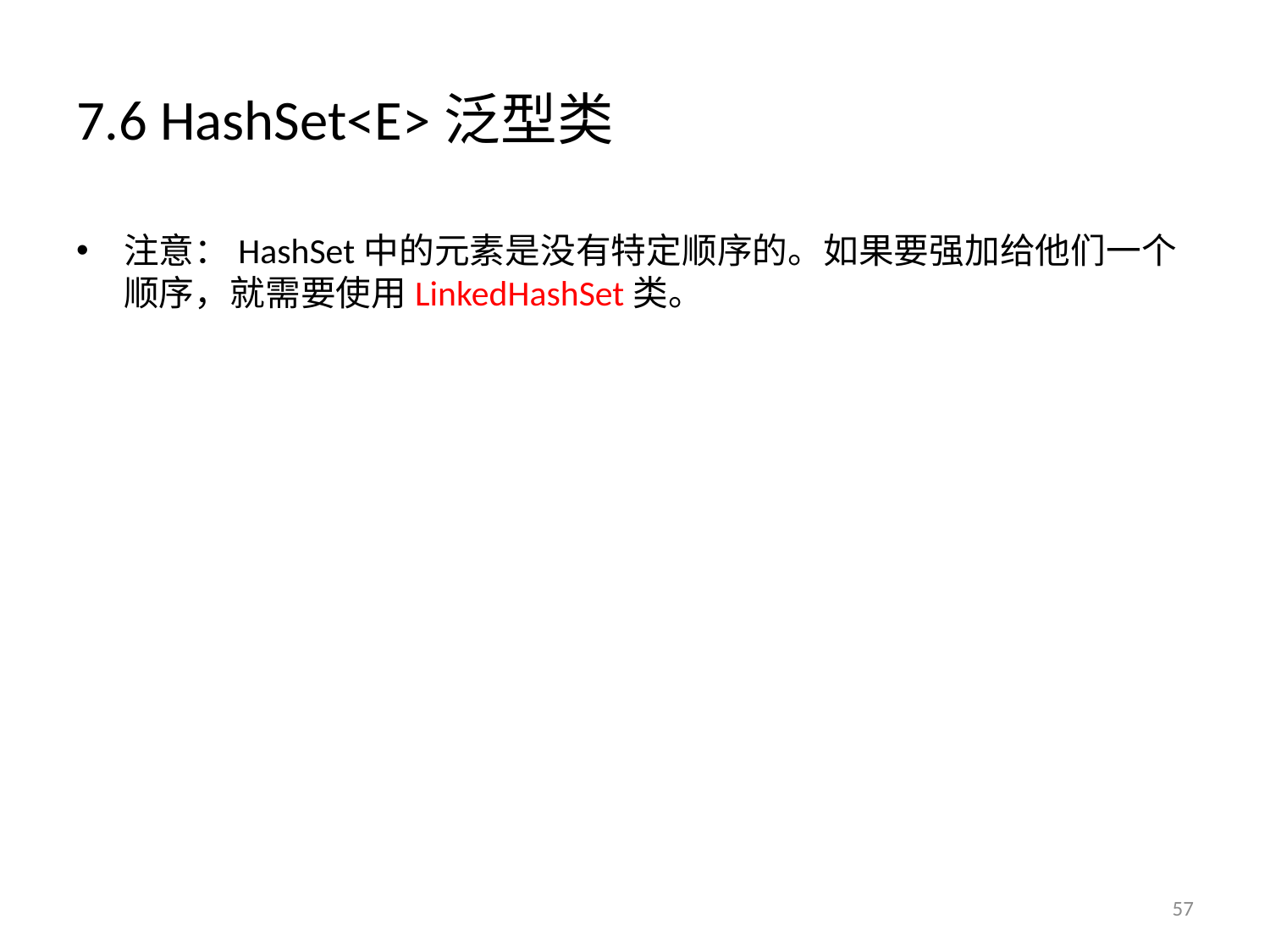

# 7.6 HashSet<E>泛型类
注意：HashSet中的元素是没有特定顺序的。如果要强加给他们一个顺序，就需要使用LinkedHashSet类。
57